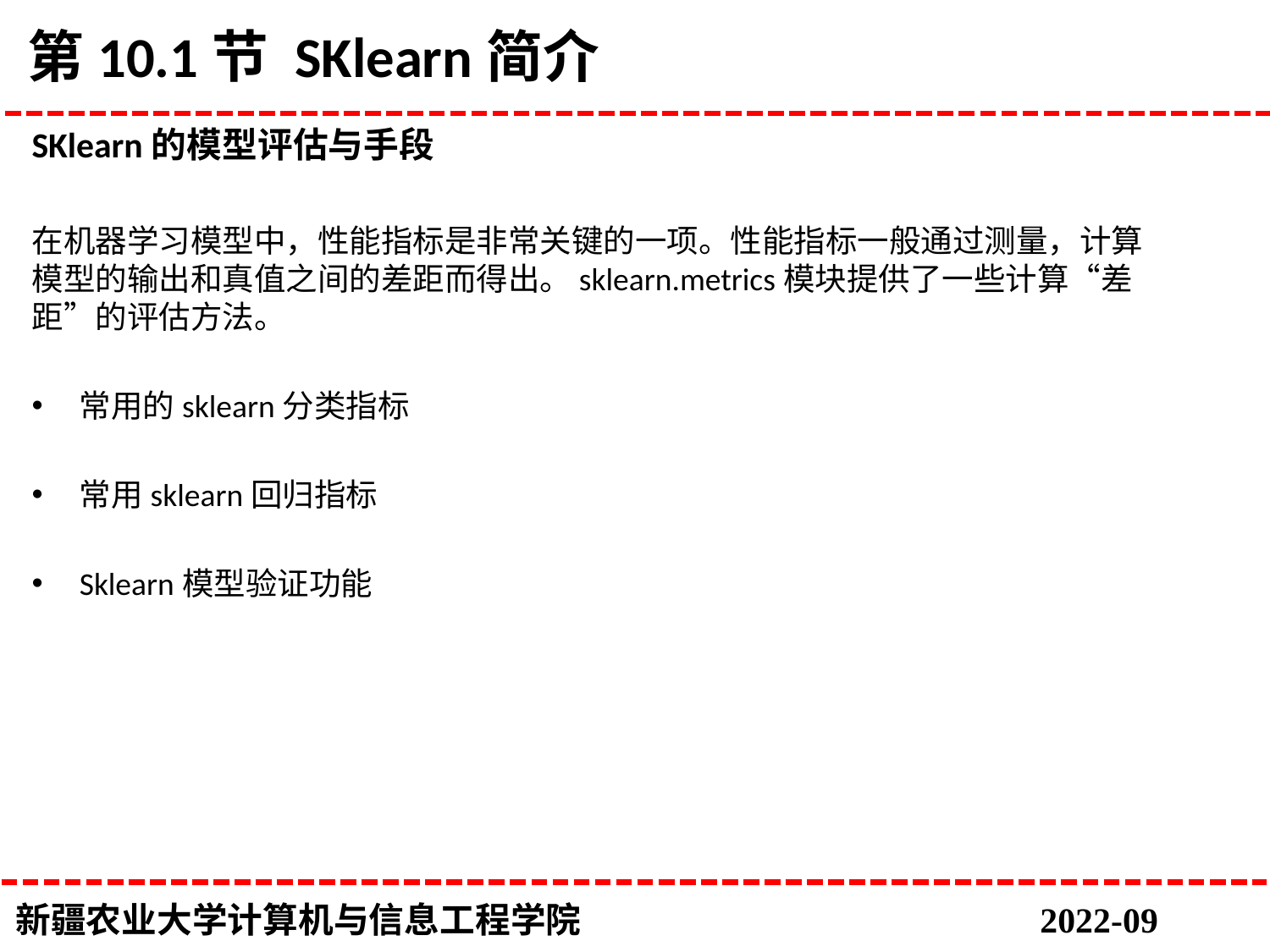

# 第10.1节 SKlearn简介
SKlearn的模型评估与手段

在机器学习模型中，性能指标是非常关键的一项。性能指标一般通过测量，计算模型的输出和真值之间的差距而得出。sklearn.metrics模块提供了一些计算“差距”的评估方法。

常用的sklearn分类指标

常用sklearn回归指标

Sklearn模型验证功能